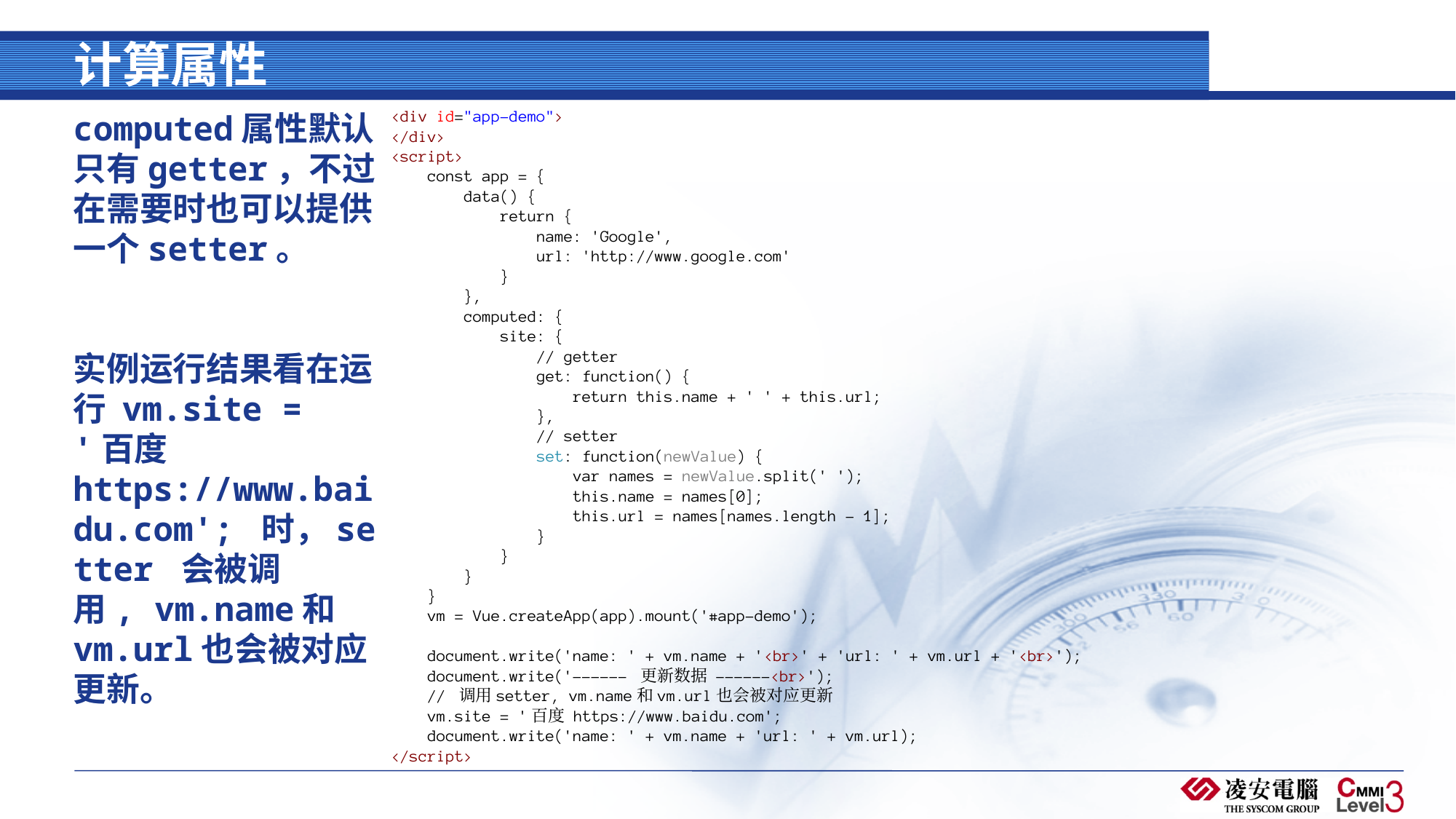

# 计算属性
<div id="app-demo">
</div>
<script>
    const app = {
        data() {
            return {
                name: 'Google',
                url: 'http://www.google.com'
            }
        },
        computed: {
            site: {
                // getter
                get: function() {
                    return this.name + ' ' + this.url;
                },
                // setter
                set: function(newValue) {
                    var names = newValue.split(' ');
                    this.name = names[0];
                    this.url = names[names.length - 1];
                }
            }
        }
    }
    vm = Vue.createApp(app).mount('#app-demo');
    document.write('name: ' + vm.name + '<br>' + 'url: ' + vm.url + '<br>');
    document.write('------ 更新数据 ------<br>');
    // 调用setter, vm.name和vm.url也会被对应更新
    vm.site = '百度 https://www.baidu.com';
    document.write('name: ' + vm.name + 'url: ' + vm.url);
</script>
computed属性默认只有getter，不过在需要时也可以提供一个setter。

实例运行结果看在运行 vm.site = '百度 https://www.baidu.com'; 时，setter 会被调用, vm.name和vm.url也会被对应更新。